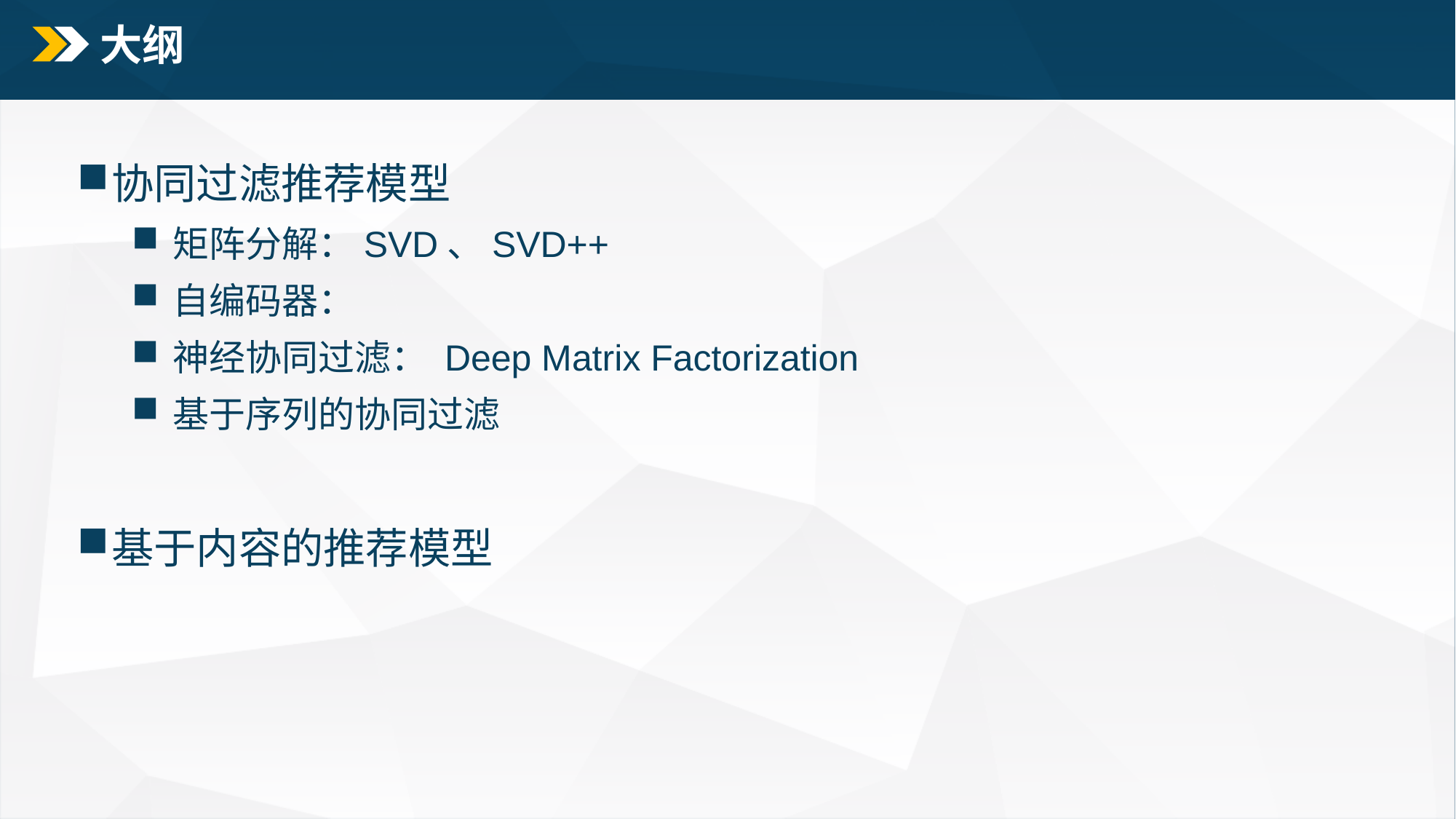

# 大纲
协同过滤推荐模型
矩阵分解：SVD、SVD++
自编码器：
神经协同过滤： Deep Matrix Factorization
基于序列的协同过滤

基于内容的推荐模型